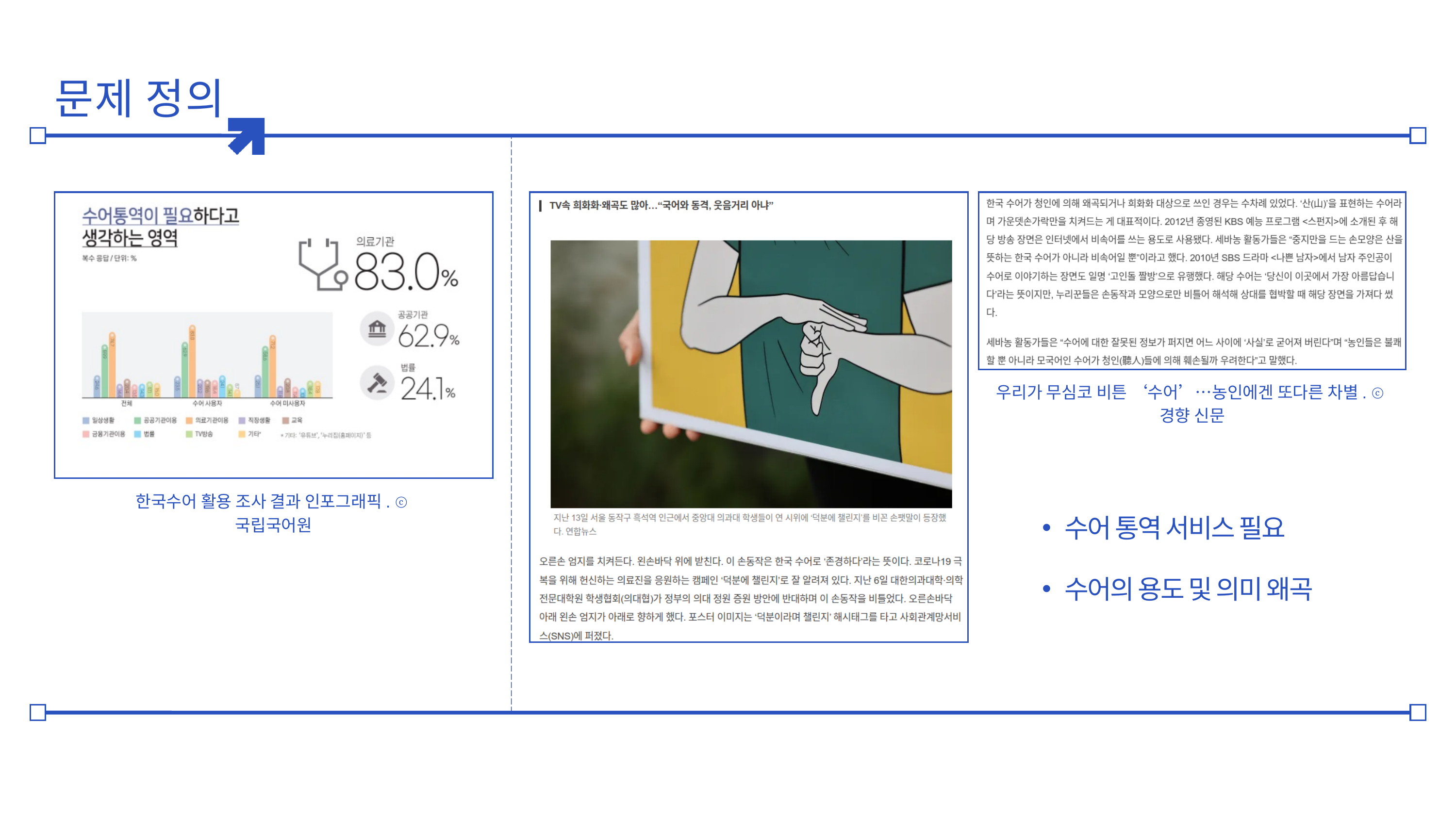

문제 정의

우리가 무심코 비튼 ‘수어’…농인에겐 또다른 차별. ⓒ경향 신문
한국수어 활용 조사 결과 인포그래픽. ⓒ국립국어원
수어 통역 서비스 필요

수어의 용도 및 의미 왜곡